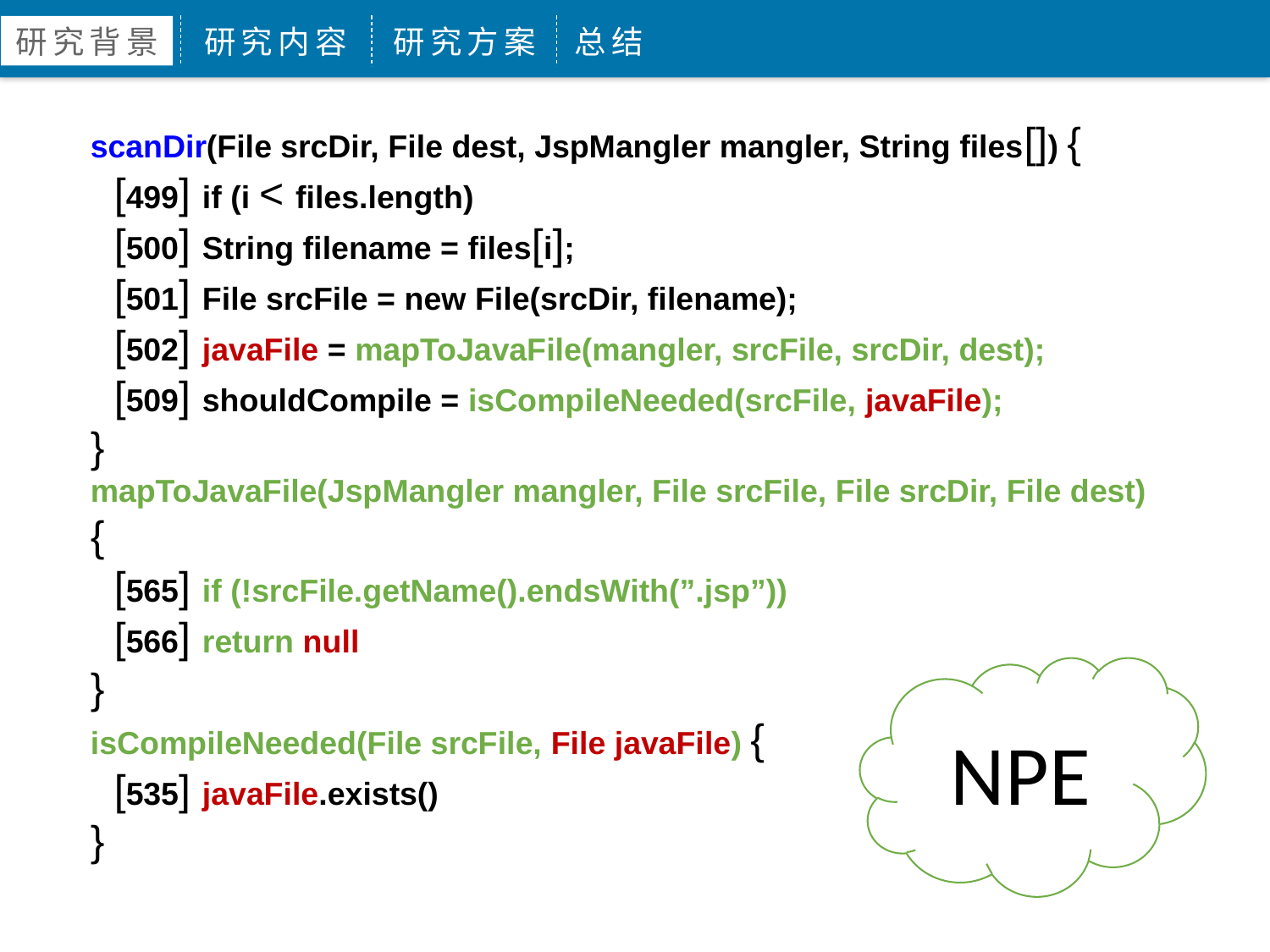

研究背景
研究内容
研究方案
总结

scanDir(File srcDir, File dest, JspMangler mangler, String files[]) {
  [499] if (i < files.length)
  [500] String filename = files[i];
  [501] File srcFile = new File(srcDir, filename);
  [502] javaFile = mapToJavaFile(mangler, srcFile, srcDir, dest);
  [509] shouldCompile = isCompileNeeded(srcFile, javaFile);
}
mapToJavaFile(JspMangler mangler, File srcFile, File srcDir, File dest) {
  [565] if (!srcFile.getName().endsWith(”.jsp”))
  [566] return null
}
isCompileNeeded(File srcFile, File javaFile) {
  [535] javaFile.exists()
}
NPE